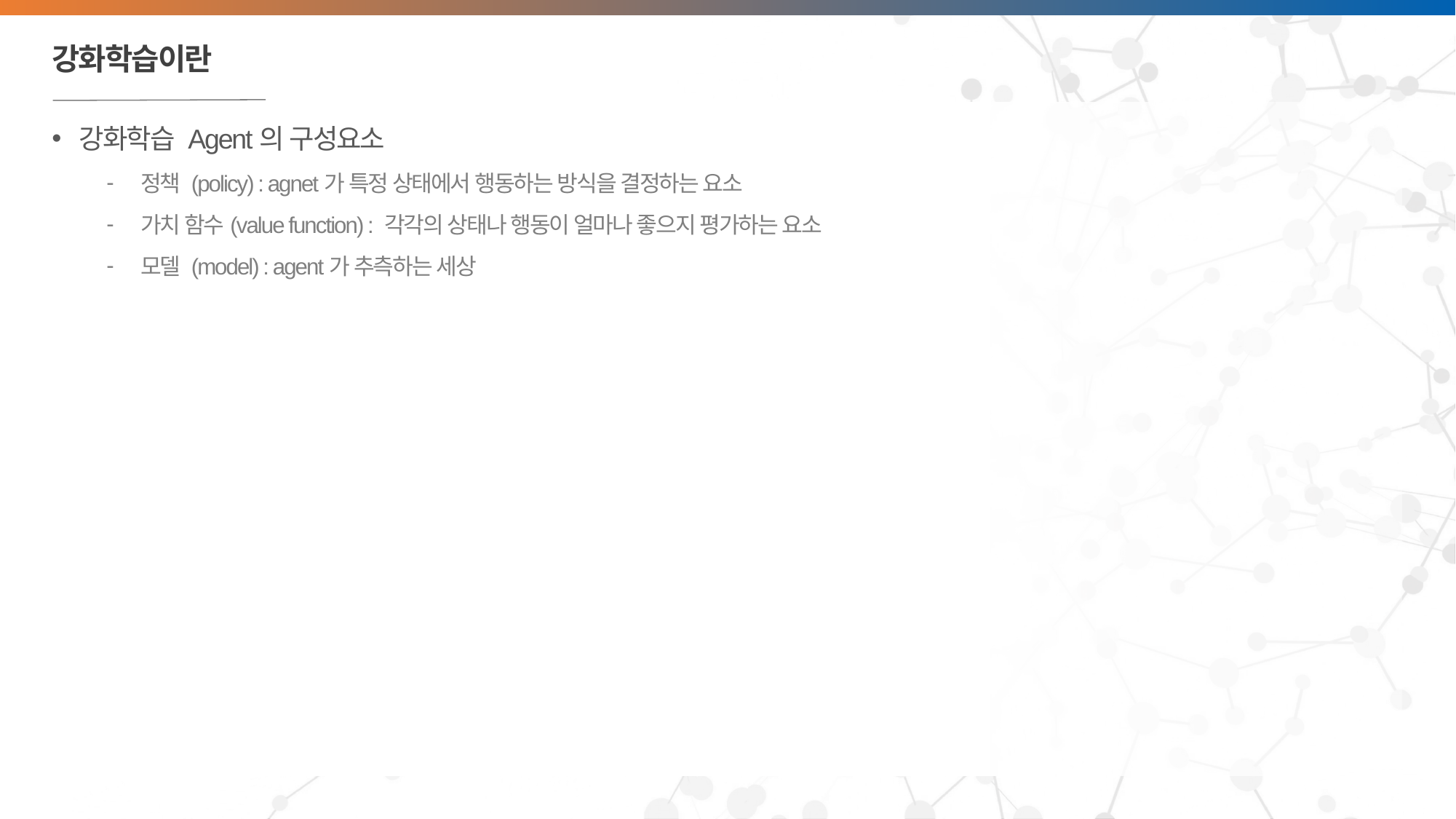

# 강화학습이란

강화학습 Agent의 구성요소
정책 (policy) : agnet가 특정 상태에서 행동하는 방식을 결정하는 요소
가치 함수(value function) : 각각의 상태나 행동이 얼마나 좋으지 평가하는 요소
모델 (model) : agent가 추측하는 세상